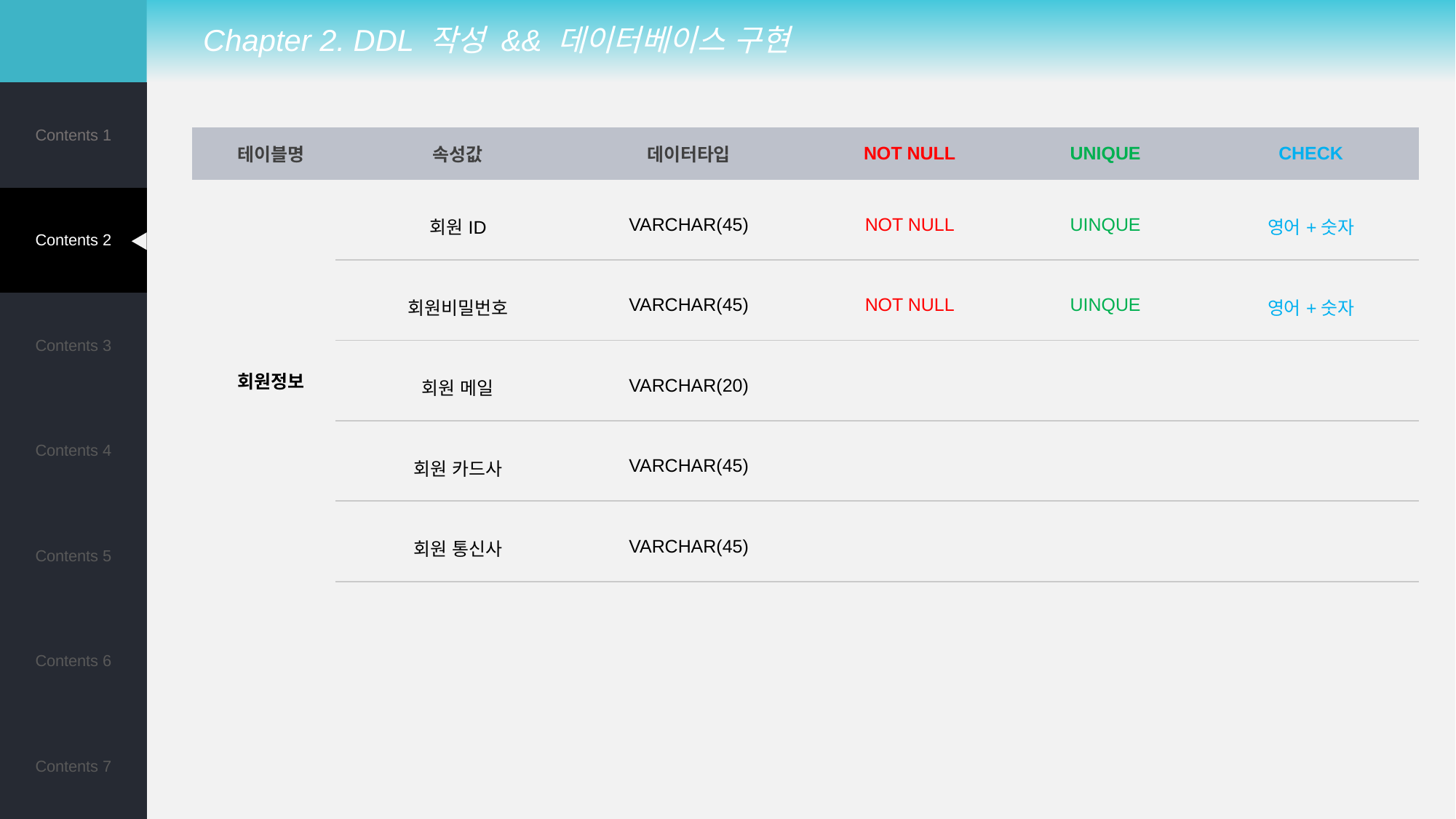

Chapter 2. DDL 작성 && 데이터베이스 구현
| Contents 1 |
| --- |
| Contents 2 |
| Contents 3 |
| Contents 4 |
| Contents 5 |
| Contents 6 |
| Contents 7 |
| 테이블명 | 속성값 | 데이터타입 | NOT NULL | UNIQUE | CHECK |
| --- | --- | --- | --- | --- | --- |
| 회원정보 | 회원ID | VARCHAR(45) | NOT NULL | UINQUE | 영어+숫자 |
|  | 회원비밀번호 | VARCHAR(45) | NOT NULL | UINQUE | 영어+숫자 |
|  | 회원 메일 | VARCHAR(20) |  |  |  |
|  | 회원 카드사 | VARCHAR(45) |  |  |  |
|  | 회원 통신사 | VARCHAR(45) |  |  |  |